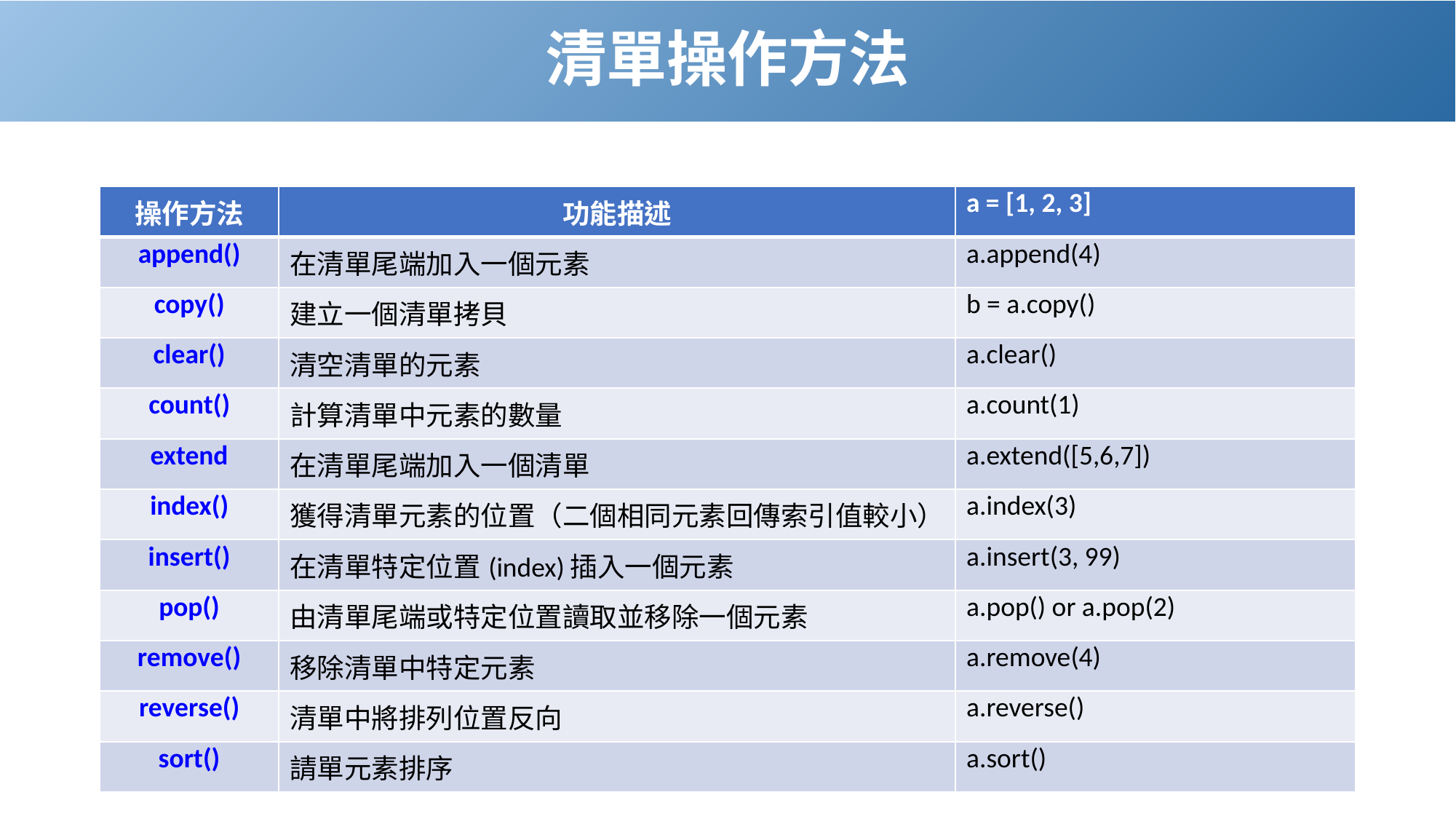

# 清單操作方法
| 操作方法 | 功能描述 | a = [1, 2, 3] |
| --- | --- | --- |
| append() | 在清單尾端加入一個元素 | a.append(4) |
| copy() | 建立一個清單拷貝 | b = a.copy() |
| clear() | 清空清單的元素 | a.clear() |
| count() | 計算清單中元素的數量 | a.count(1) |
| extend | 在清單尾端加入一個清單 | a.extend([5,6,7]) |
| index() | 獲得清單元素的位置（二個相同元素回傳索引值較小） | a.index(3) |
| insert() | 在清單特定位置(index)插入一個元素 | a.insert(3, 99) |
| pop() | 由清單尾端或特定位置讀取並移除一個元素 | a.pop() or a.pop(2) |
| remove() | 移除清單中特定元素 | a.remove(4) |
| reverse() | 清單中將排列位置反向 | a.reverse() |
| sort() | 請單元素排序 | a.sort() |
114